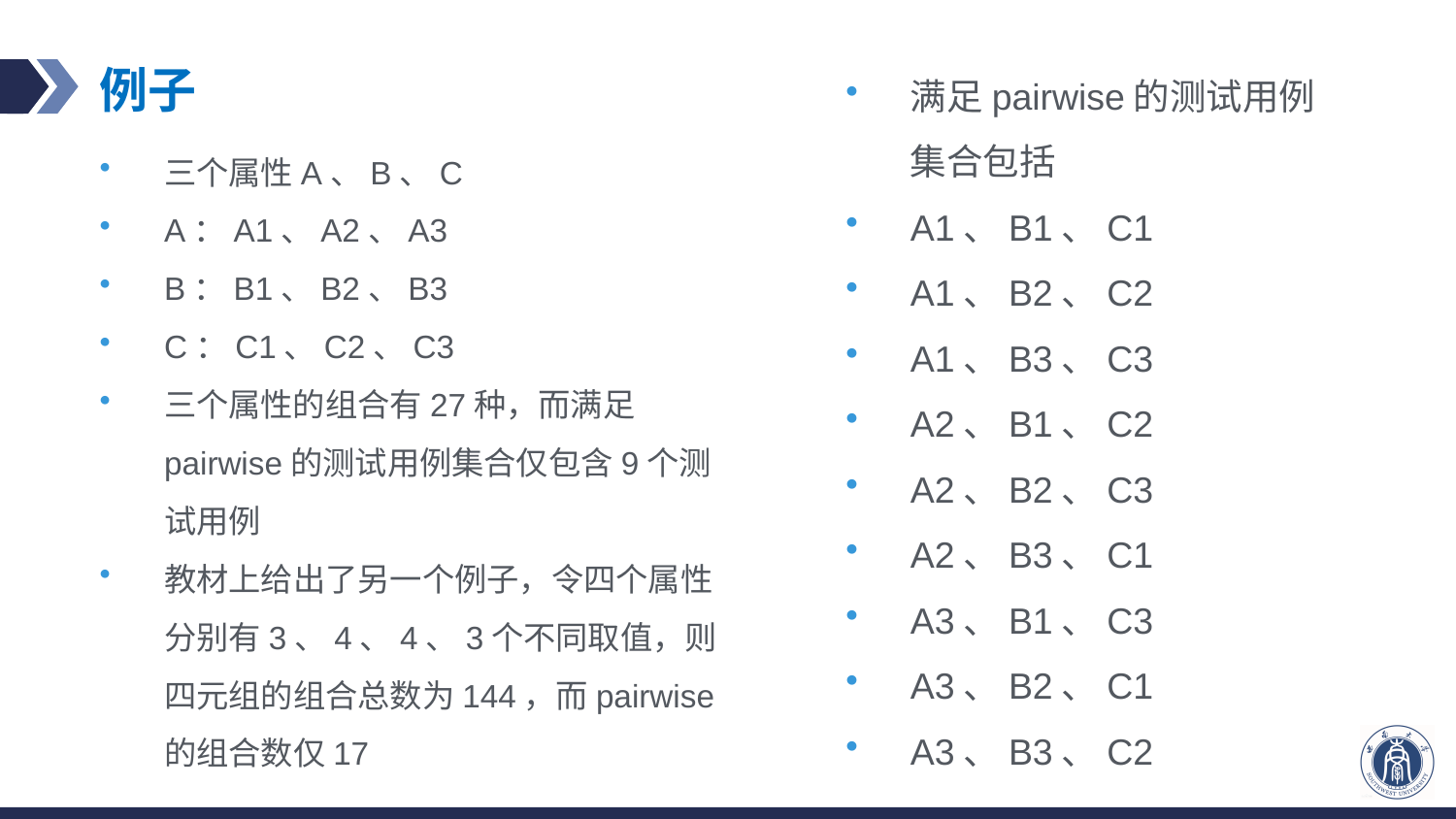

满足pairwise的测试用例集合包括
A1、B1、C1
A1、B2、C2
A1、B3、C3
A2、B1、C2
A2、B2、C3
A2、B3、C1
A3、B1、C3
A3、B2、C1
A3、B3、C2
# 例子
三个属性A、B、C
A：A1、A2、A3
B：B1、B2、B3
C：C1、C2、C3
三个属性的组合有27种，而满足pairwise的测试用例集合仅包含9个测试用例
教材上给出了另一个例子，令四个属性分别有3、4、4、3个不同取值，则四元组的组合总数为144，而pairwise的组合数仅17